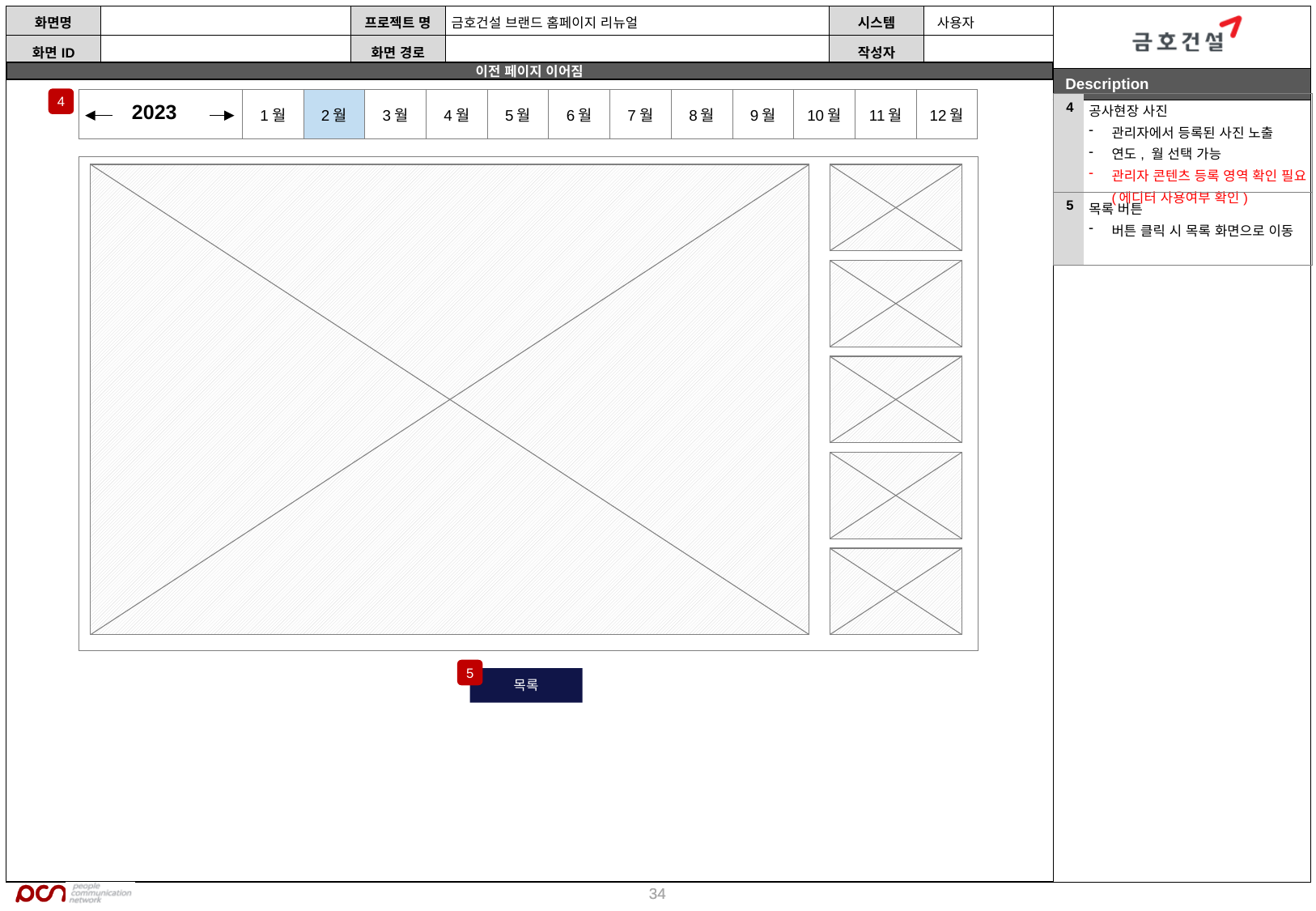

4
|  | 1월 | 2월 | 3월 | 4월 | 5월 | 6월 | 7월 | 8월 | 9월 | 10월 | 11월 | 12월 |
| --- | --- | --- | --- | --- | --- | --- | --- | --- | --- | --- | --- | --- |
2023
| 4 | 공사현장 사진 관리자에서 등록된 사진 노출 연도, 월 선택 가능 관리자 콘텐츠 등록 영역 확인 필요(에디터 사용여부 확인) |
| --- | --- |
| 5 | 목록 버튼 버튼 클릭 시 목록 화면으로 이동 |

5
목록